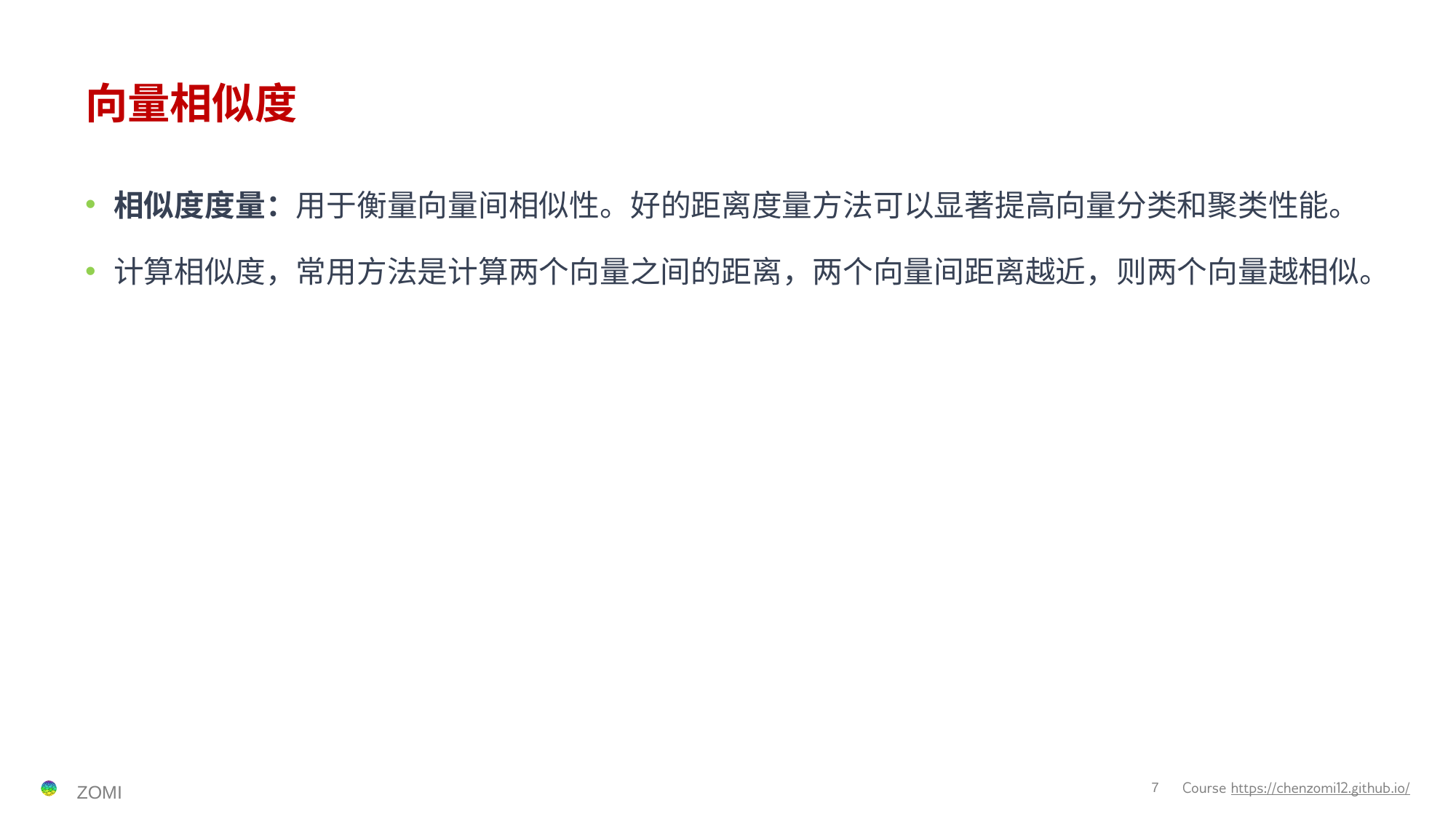

# 向量相似度
相似度度量：用于衡量向量间相似性。好的距离度量方法可以显著提高向量分类和聚类性能。
计算相似度，常用方法是计算两个向量之间的距离，两个向量间距离越近，则两个向量越相似。